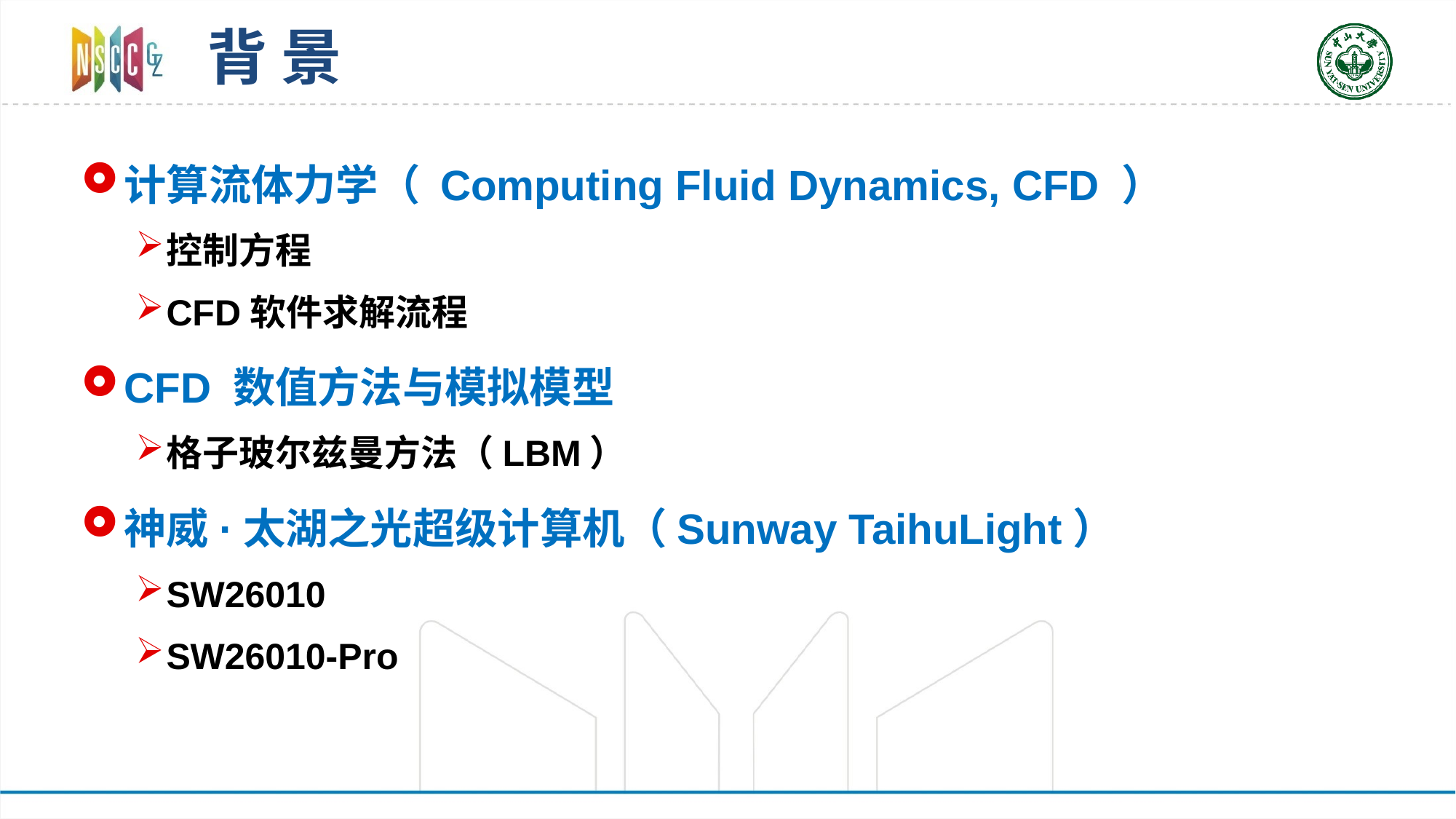

# 背 景
计算流体力学（ Computing Fluid Dynamics, CFD ）
控制方程
CFD软件求解流程
CFD 数值方法与模拟模型
格子玻尔兹曼方法（LBM）
神威·太湖之光超级计算机（Sunway TaihuLight）
SW26010
SW26010-Pro